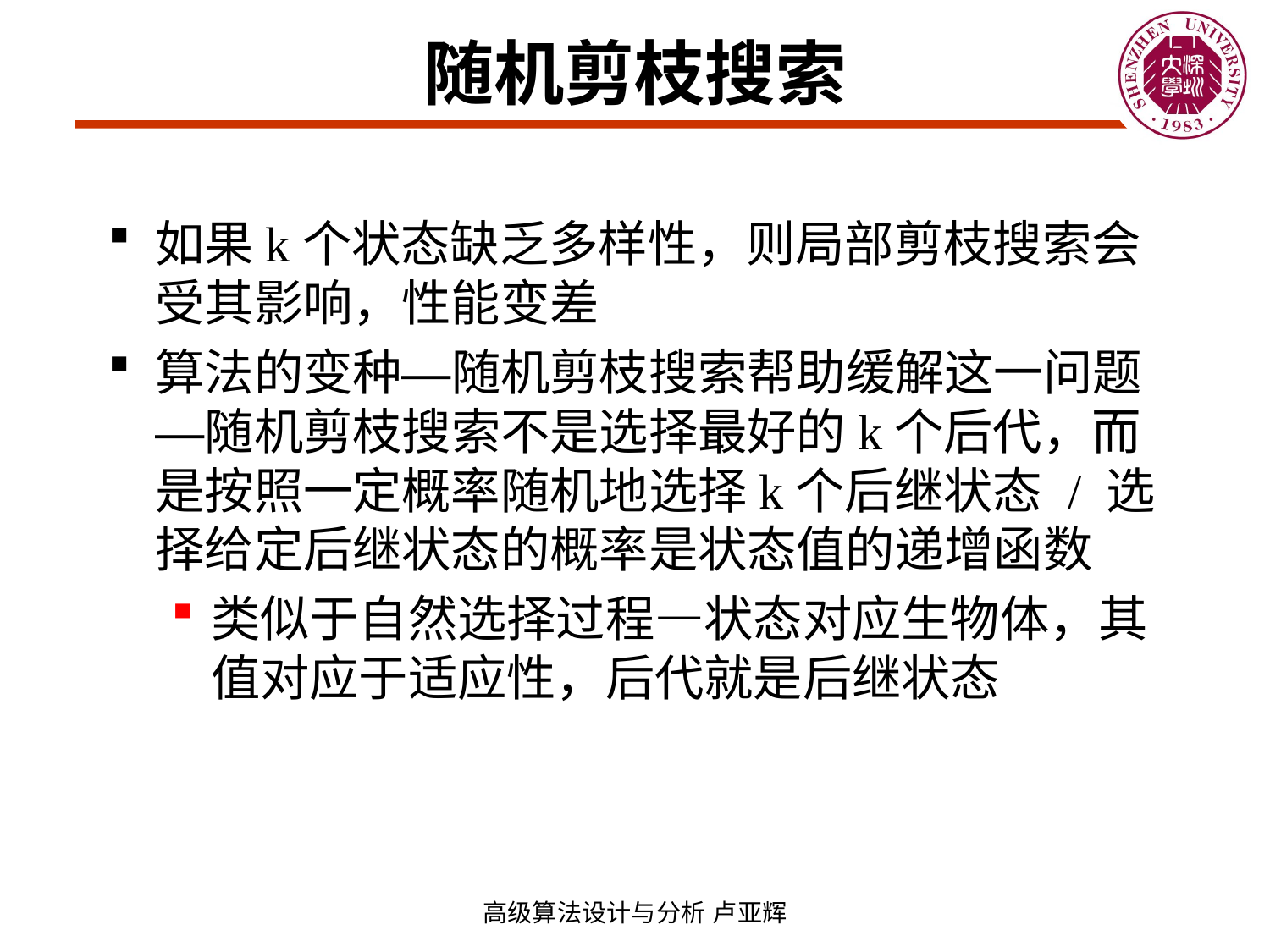

# 随机剪枝搜索
如果k个状态缺乏多样性，则局部剪枝搜索会受其影响，性能变差
算法的变种—随机剪枝搜索帮助缓解这一问题—随机剪枝搜索不是选择最好的k个后代，而是按照一定概率随机地选择k个后继状态 / 选择给定后继状态的概率是状态值的递增函数
类似于自然选择过程—状态对应生物体，其值对应于适应性，后代就是后继状态
高级算法设计与分析 卢亚辉
36